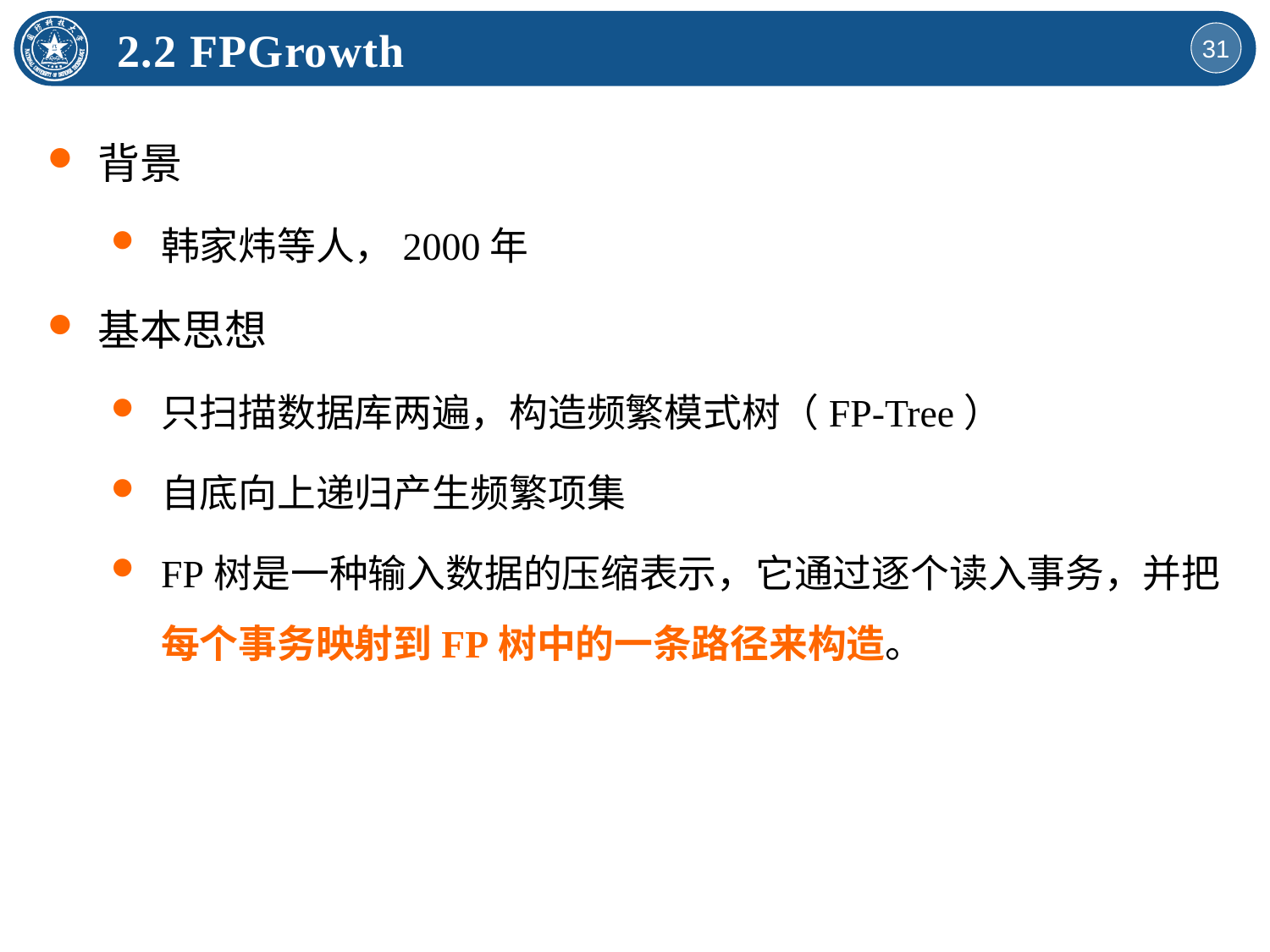

2.2 FPGrowth
背景
韩家炜等人，2000年
基本思想
只扫描数据库两遍，构造频繁模式树（FP-Tree）
自底向上递归产生频繁项集
FP树是一种输入数据的压缩表示，它通过逐个读入事务，并把每个事务映射到FP树中的一条路径来构造。